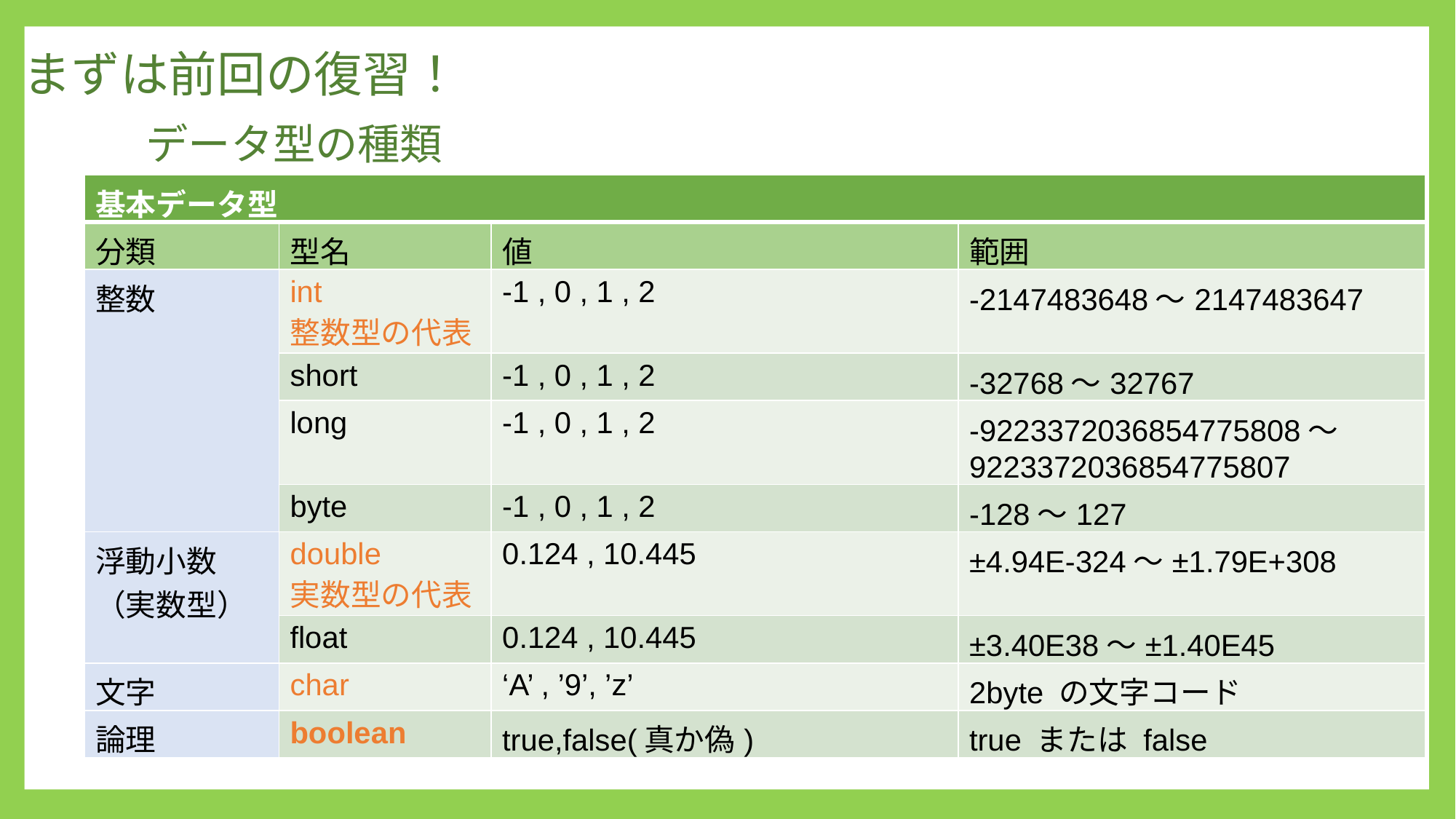

まずは前回の復習！

	データ型の種類
| 基本データ型 |  |  |  |
| --- | --- | --- | --- |
| 分類 | 型名 | 値 | 範囲 |
| 整数 | int 整数型の代表 | -1 , 0 , 1 , 2 | -2147483648～2147483647 |
|  | short | -1 , 0 , 1 , 2 | -32768～32767 |
|  | long | -1 , 0 , 1 , 2 | -9223372036854775808～9223372036854775807 |
|  | byte | -1 , 0 , 1 , 2 | -128～127 |
| 浮動小数 （実数型） | double 実数型の代表 | 0.124 , 10.445 | ±4.94E-324～±1.79E+308 |
|  | float | 0.124 , 10.445 | ±3.40E38～±1.40E45 |
| 文字 | char | ‘A’ , ’9’, ’z’ | 2byte の文字コード |
| 論理 | boolean | true,false(真か偽) | true または false |